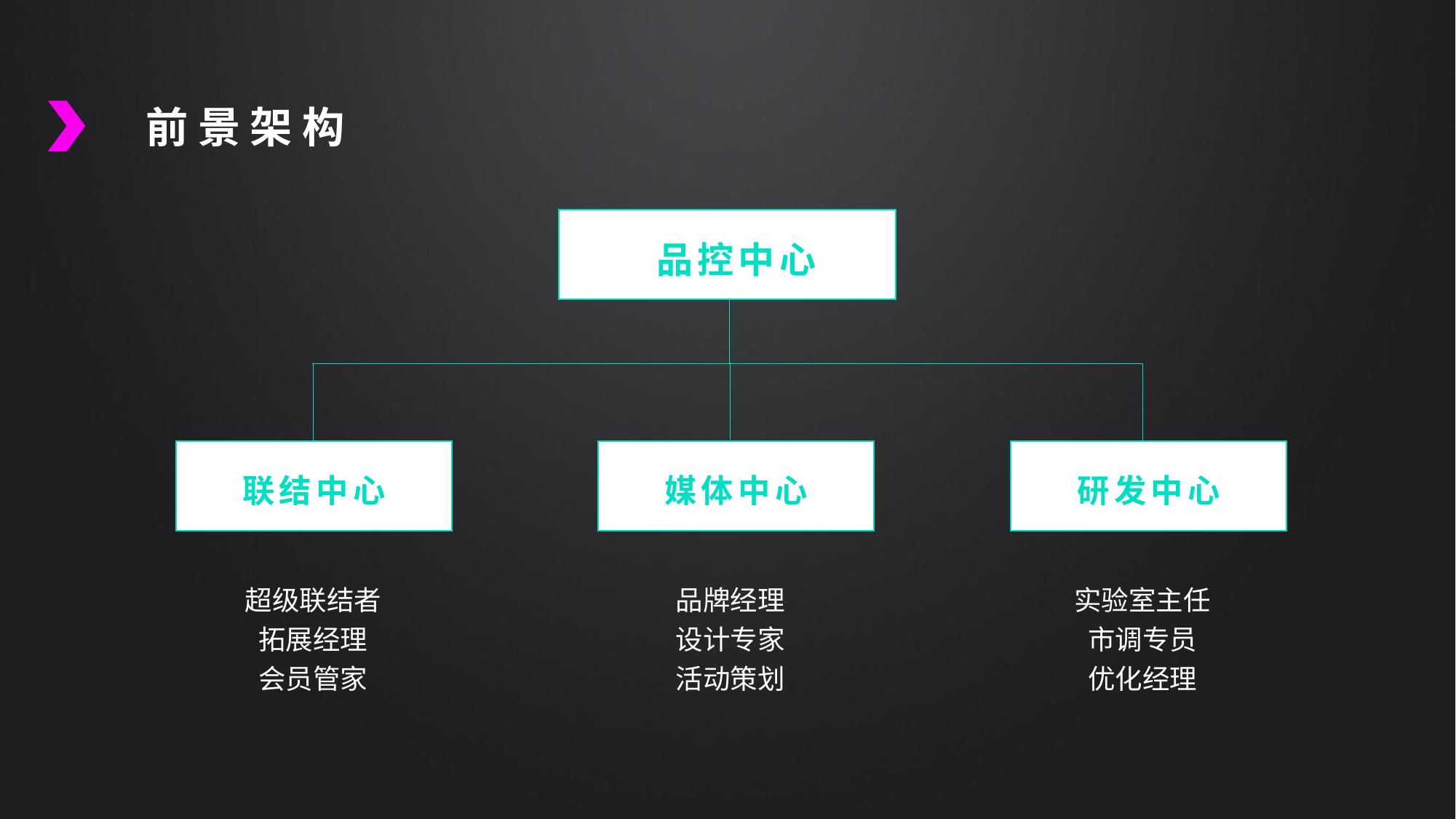

前 景 架 构

品控中心

联结中心
媒体中心
研发中心
超级联结者
拓展经理
会员管家
品牌经理
设计专家
活动策划
实验室主任
市调专员
优化经理